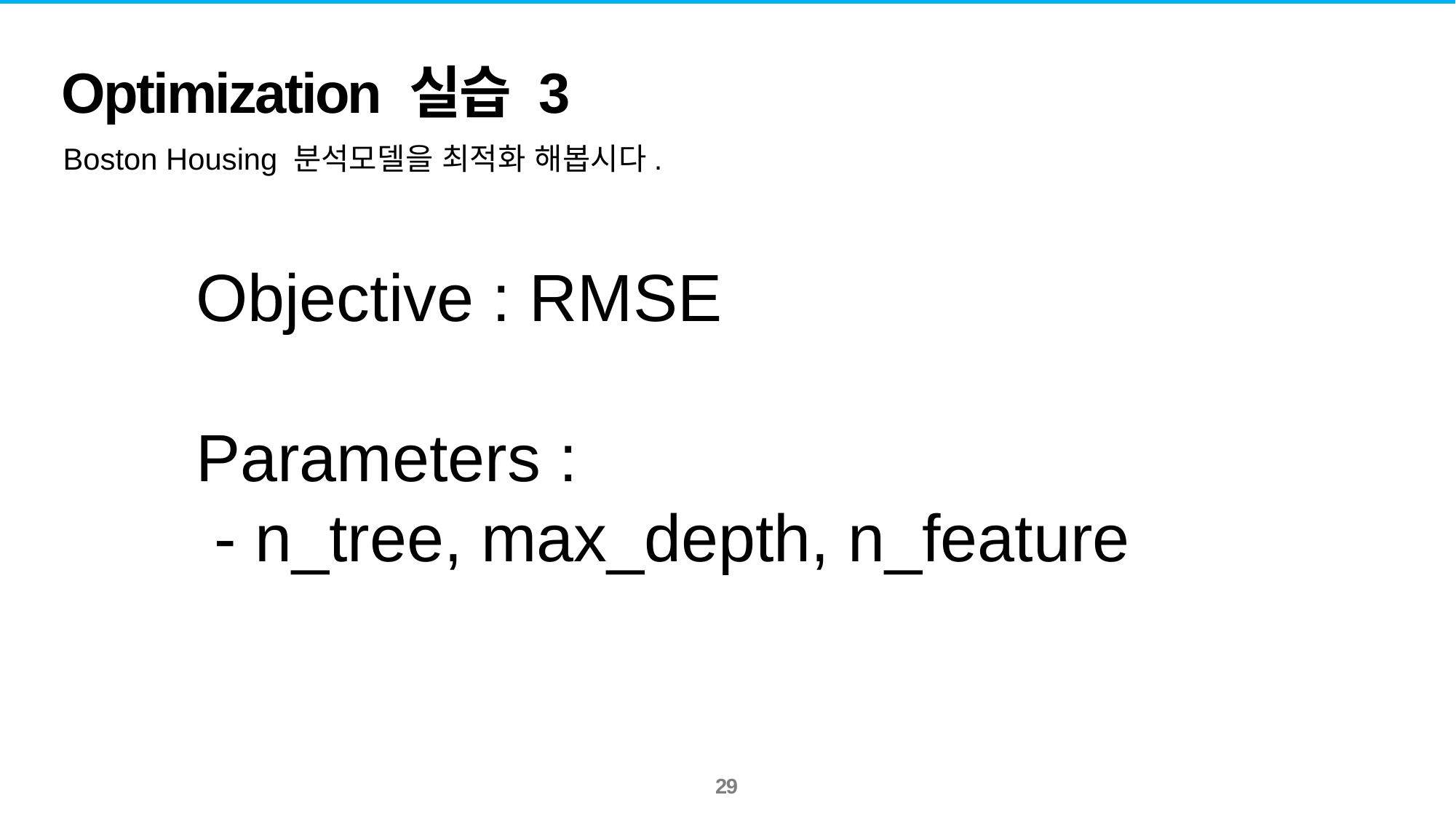

Optimization 실습 3
Boston Housing 분석모델을 최적화 해봅시다.
Objective : RMSE

Parameters :
 - n_tree, max_depth, n_feature